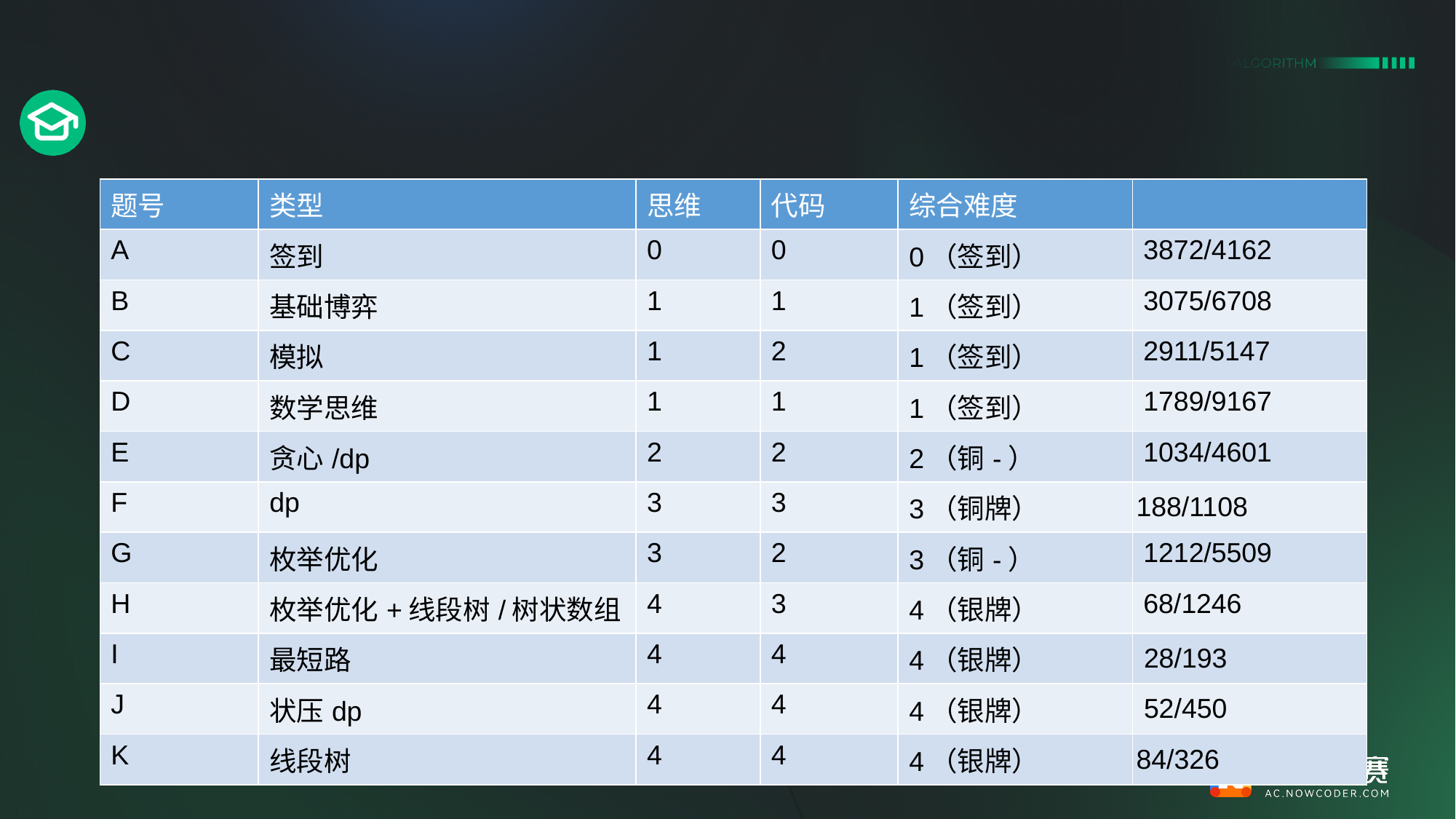

#
| 题号 | 类型 | 思维 | 代码 | 综合难度 |  |
| --- | --- | --- | --- | --- | --- |
| A | 签到 | 0 | 0 | 0（签到） | 3872/4162 |
| B | 基础博弈 | 1 | 1 | 1（签到） | 3075/6708 |
| C | 模拟 | 1 | 2 | 1（签到） | 2911/5147 |
| D | 数学思维 | 1 | 1 | 1（签到） | 1789/9167 |
| E | 贪心/dp | 2 | 2 | 2（铜-） | 1034/4601 |
| F | dp | 3 | 3 | 3（铜牌） | 188/1108 |
| G | 枚举优化 | 3 | 2 | 3（铜-） | 1212/5509 |
| H | 枚举优化+线段树/树状数组 | 4 | 3 | 4（银牌） | 68/1246 |
| I | 最短路 | 4 | 4 | 4（银牌） | 28/193 |
| J | 状压dp | 4 | 4 | 4（银牌） | 52/450 |
| K | 线段树 | 4 | 4 | 4（银牌） | 84/326 |